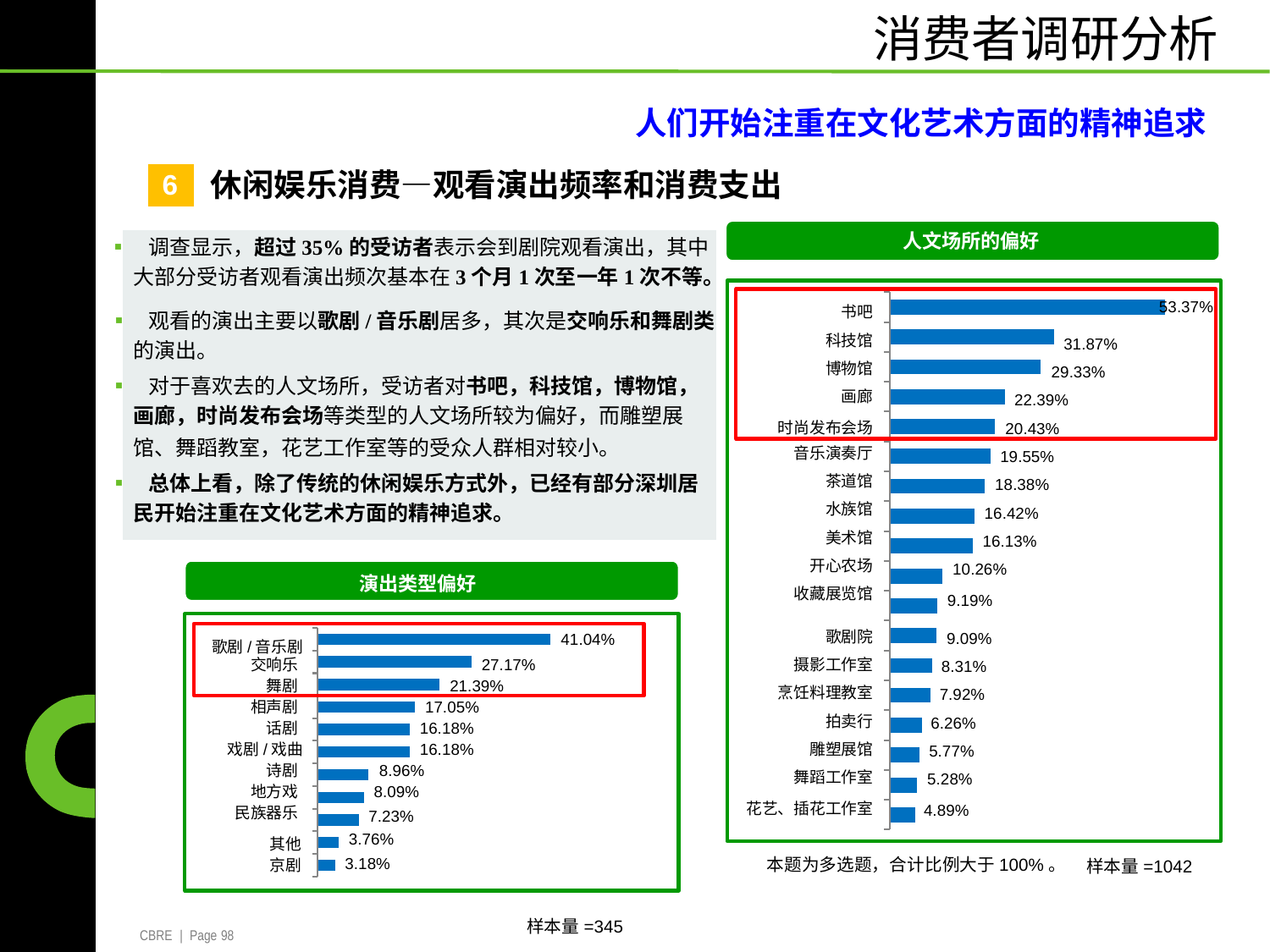

消费者调研分析

人们开始注重在文化艺术方面的精神追求

休闲娱乐消费—观看演出频率和消费支出

6

人文场所的偏好

▪   调查显示，超过35%的受访者表示会到剧院观看演出，其中
	大部分受访者观看演出频次基本在3个月1次至一年1次不等。

53.37%

				书吧
			科技馆
			博物馆
				画廊
时尚发布会场
	音乐演奏厅
			茶道馆
			水族馆
			美术馆
		开心农场
	收藏展览馆
▪   观看的演出主要以歌剧/音乐剧居多，其次是交响乐和舞剧类
	的演出。
▪   对于喜欢去的人文场所，受访者对书吧，科技馆，博物馆，
	画廊，时尚发布会场等类型的人文场所较为偏好，而雕塑展
	馆、舞蹈教室，花艺工作室等的受众人群相对较小。
▪   总体上看，除了传统的休闲娱乐方式外，已经有部分深圳居
	民开始注重在文化艺术方面的精神追求。

		演出类型偏好

									31.87%
								29.33%
							22.39%
						20.43%
					19.55%
				18.38%
			16.42%
		16.13%
	10.26%
9.19%

41.04%
				歌剧院
		摄影工作室
	烹饪料理教室
				拍卖行
			雕塑展馆
		舞蹈工作室
花艺、插花工作室
						9.09%
					8.31%
				7.92%
			6.26%
		5.77%
	5.28%
4.89%

歌剧/音乐剧
			交响乐
				舞剧
			相声剧
				话剧
	戏剧/戏曲
				诗剧
			地方戏
		民族器乐

						27.17%
					21.39%
				17.05%
			16.18%
			16.18%
		8.96%
	8.09%
7.23%

	3.76%
3.18%
其他
京剧

本题为多选题，合计比例大于100%。

样本量=1042

样本量=345
CBRE  |  Page 98